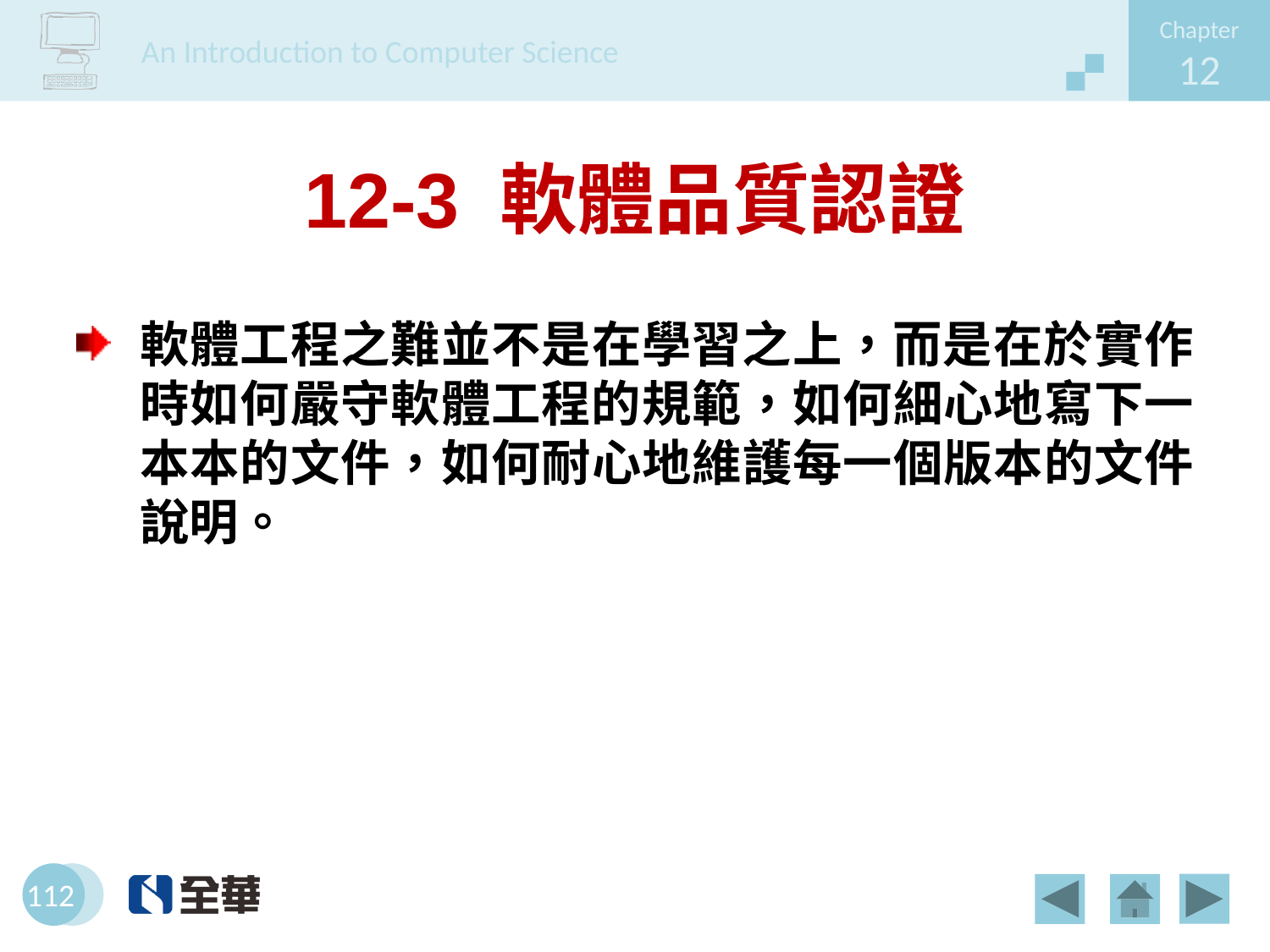

# 12-3 軟體品質認證
軟體工程之難並不是在學習之上，而是在於實作時如何嚴守軟體工程的規範，如何細心地寫下一本本的文件，如何耐心地維護每一個版本的文件說明。